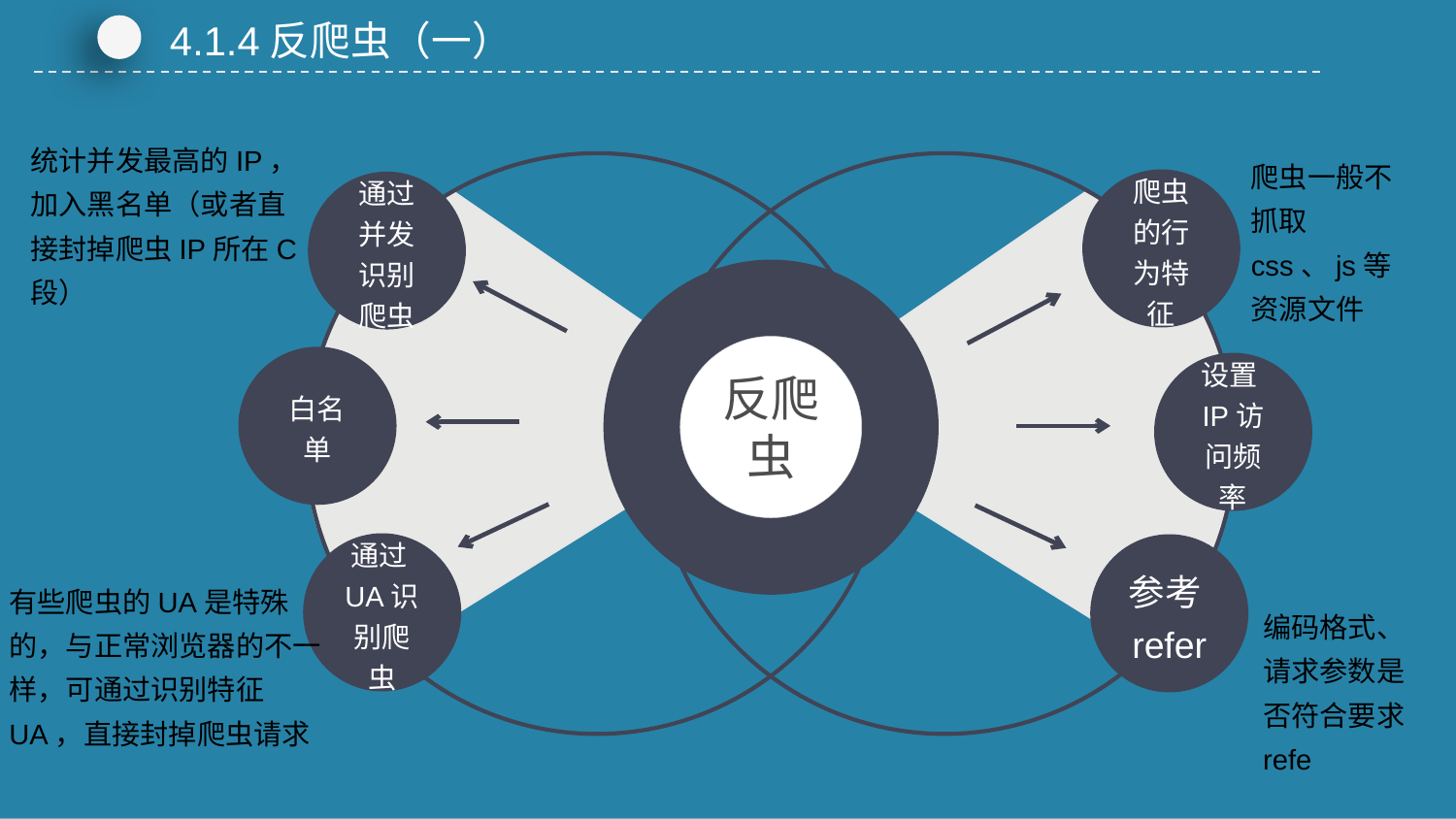

4.1.4反爬虫（一）

统计并发最高的IP，加入黑名单（或者直接封掉爬虫IP所在C段）
爬虫一般不抓取css、js等资源文件

爬虫的行为特征
通过并发识别爬虫

反爬虫
白名单
设置IP访问频率
通过UA识别爬虫
参考refer
有些爬虫的UA是特殊的，与正常浏览器的不一样，可通过识别特征UA，直接封掉爬虫请求
编码格式、请求参数是否符合要求refe